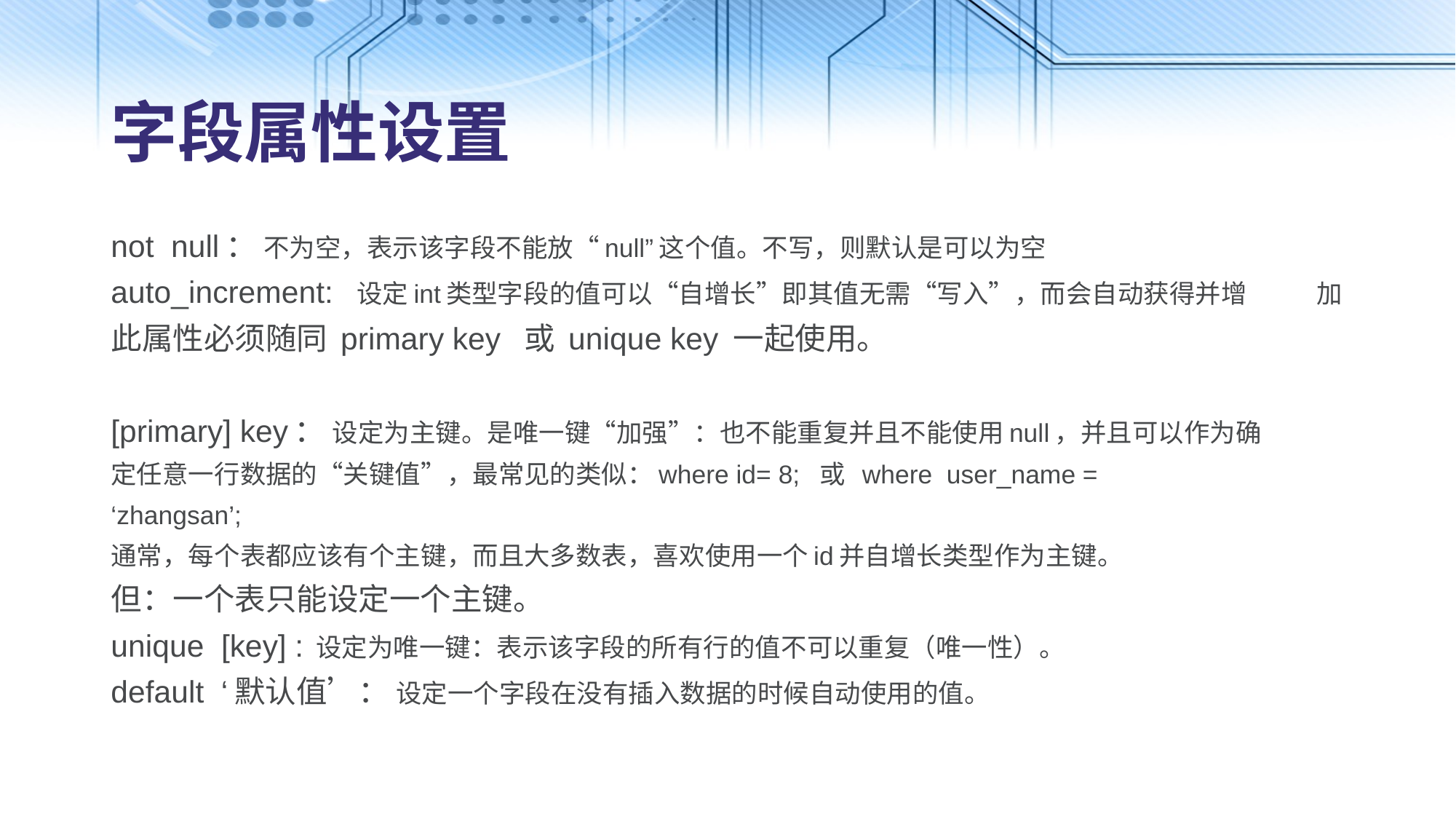

# 字段属性设置

not  null： 不为空，表示该字段不能放“null”这个值。不写，则默认是可以为空
auto_increment:  设定int类型字段的值可以“自增长”即其值无需“写入”，而会自动获得并增	加
此属性必须随同 primary key  或 unique key 一起使用。

[primary] key： 设定为主键。是唯一键“加强”：也不能重复并且不能使用null，并且可以作为确
定任意一行数据的“关键值”，最常见的类似：where id= 8;  或  where  user_name =
‘zhangsan’;
通常，每个表都应该有个主键，而且大多数表，喜欢使用一个id并自增长类型作为主键。
但：一个表只能设定一个主键。
unique  [key] : 设定为唯一键：表示该字段的所有行的值不可以重复（唯一性）。
default  ‘默认值’： 设定一个字段在没有插入数据的时候自动使用的值。